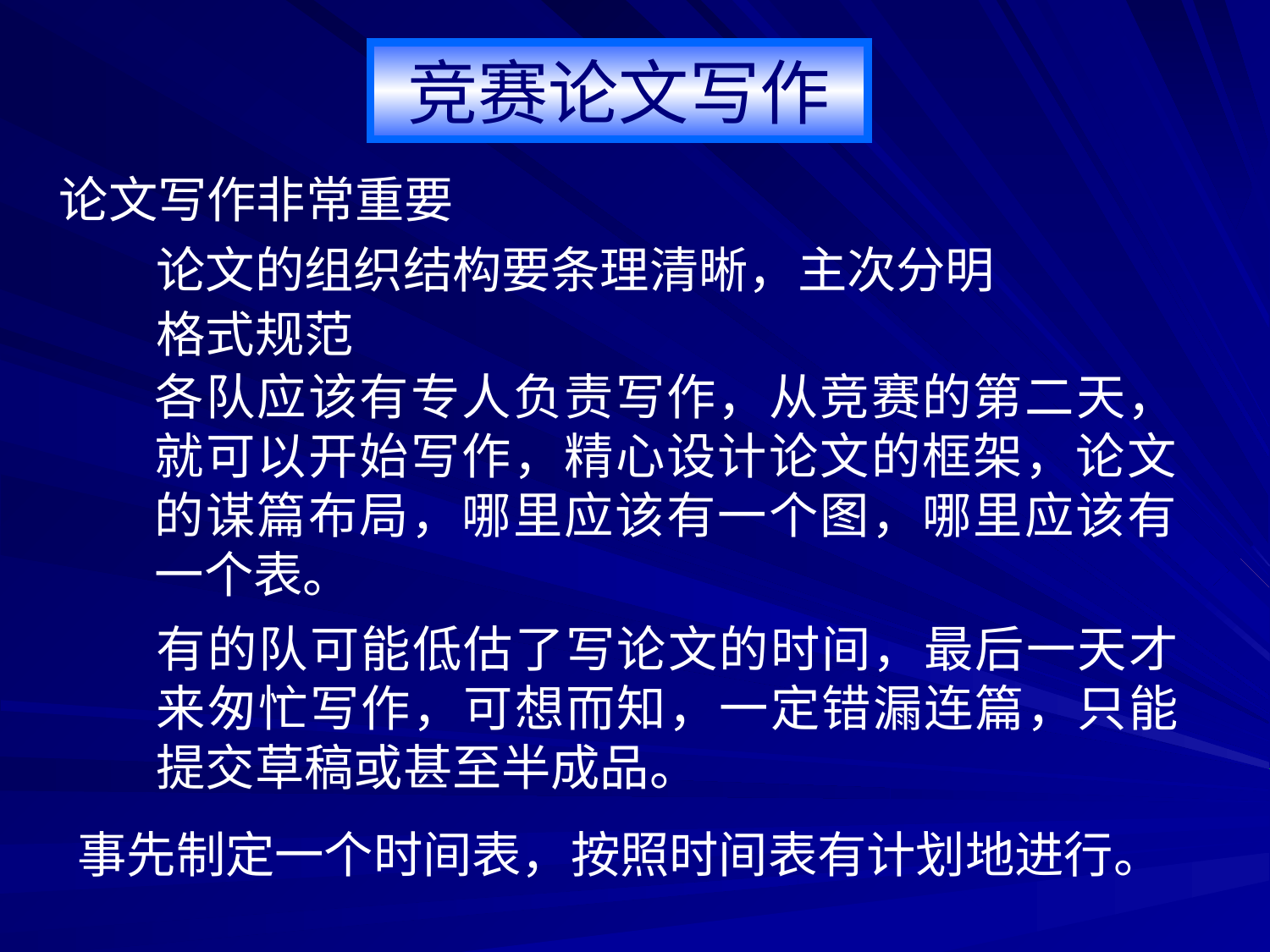

竞赛论文写作
论文写作非常重要
论文的组织结构要条理清晰，主次分明
格式规范
各队应该有专人负责写作，从竞赛的第二天，就可以开始写作，精心设计论文的框架，论文的谋篇布局，哪里应该有一个图，哪里应该有一个表。
有的队可能低估了写论文的时间，最后一天才来匆忙写作，可想而知，一定错漏连篇，只能提交草稿或甚至半成品。
事先制定一个时间表，按照时间表有计划地进行。